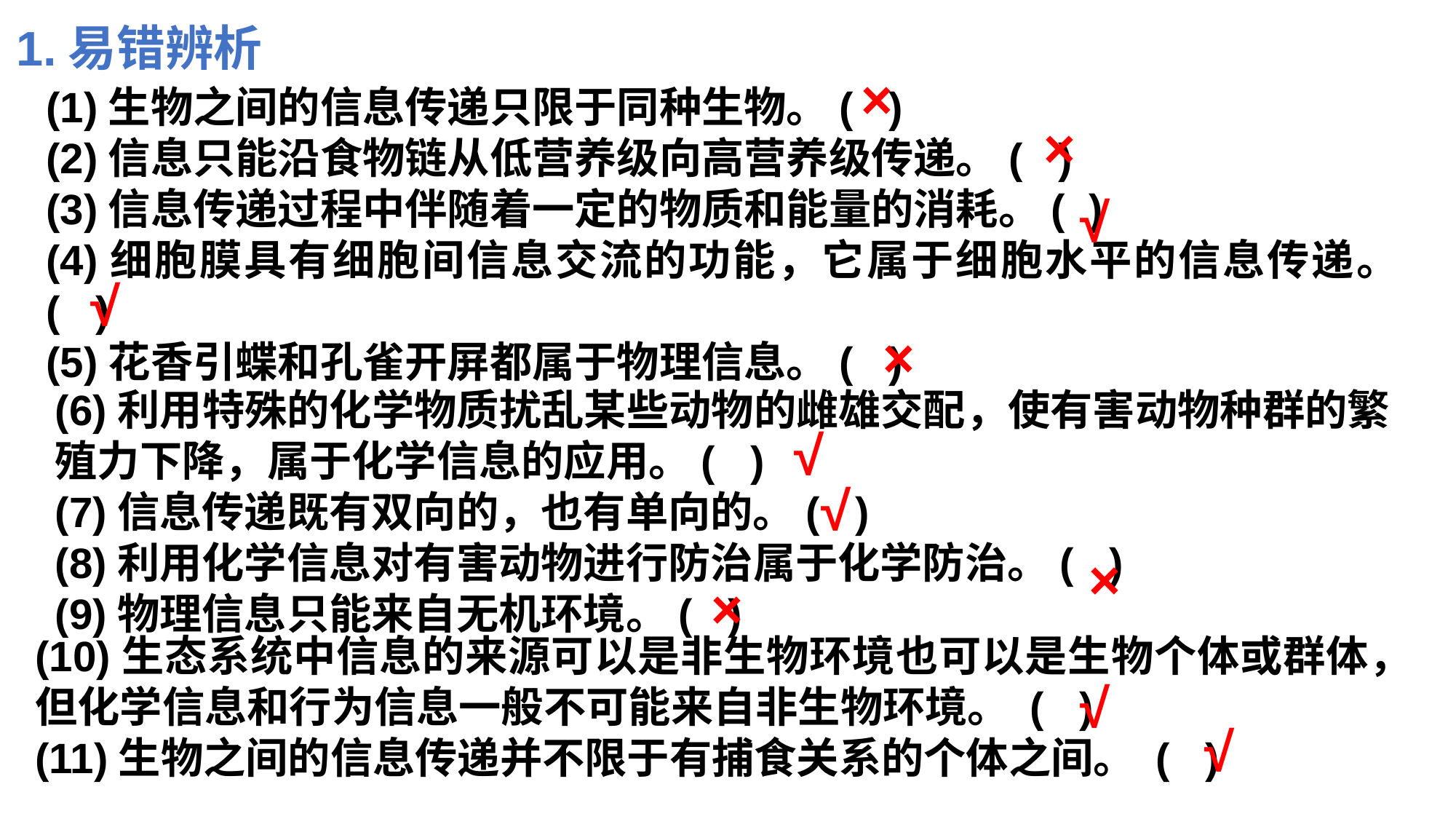

1.易错辨析
×
(1)生物之间的信息传递只限于同种生物。(   )
(2)信息只能沿食物链从低营养级向高营养级传递。(   )
(3)信息传递过程中伴随着一定的物质和能量的消耗。(  )
(4)细胞膜具有细胞间信息交流的功能，它属于细胞水平的信息传递。(   )
(5)花香引蝶和孔雀开屏都属于物理信息。(   )
×
√
√
×
(6)利用特殊的化学物质扰乱某些动物的雌雄交配，使有害动物种群的繁殖力下降，属于化学信息的应用。(   )
(7)信息传递既有双向的，也有单向的。(   )
(8)利用化学信息对有害动物进行防治属于化学防治。(   )
(9)物理信息只能来自无机环境。(   )
√
√
×
×
(10)生态系统中信息的来源可以是非生物环境也可以是生物个体或群体，但化学信息和行为信息一般不可能来自非生物环境。 (   )
(11)生物之间的信息传递并不限于有捕食关系的个体之间。 (   )
√
√